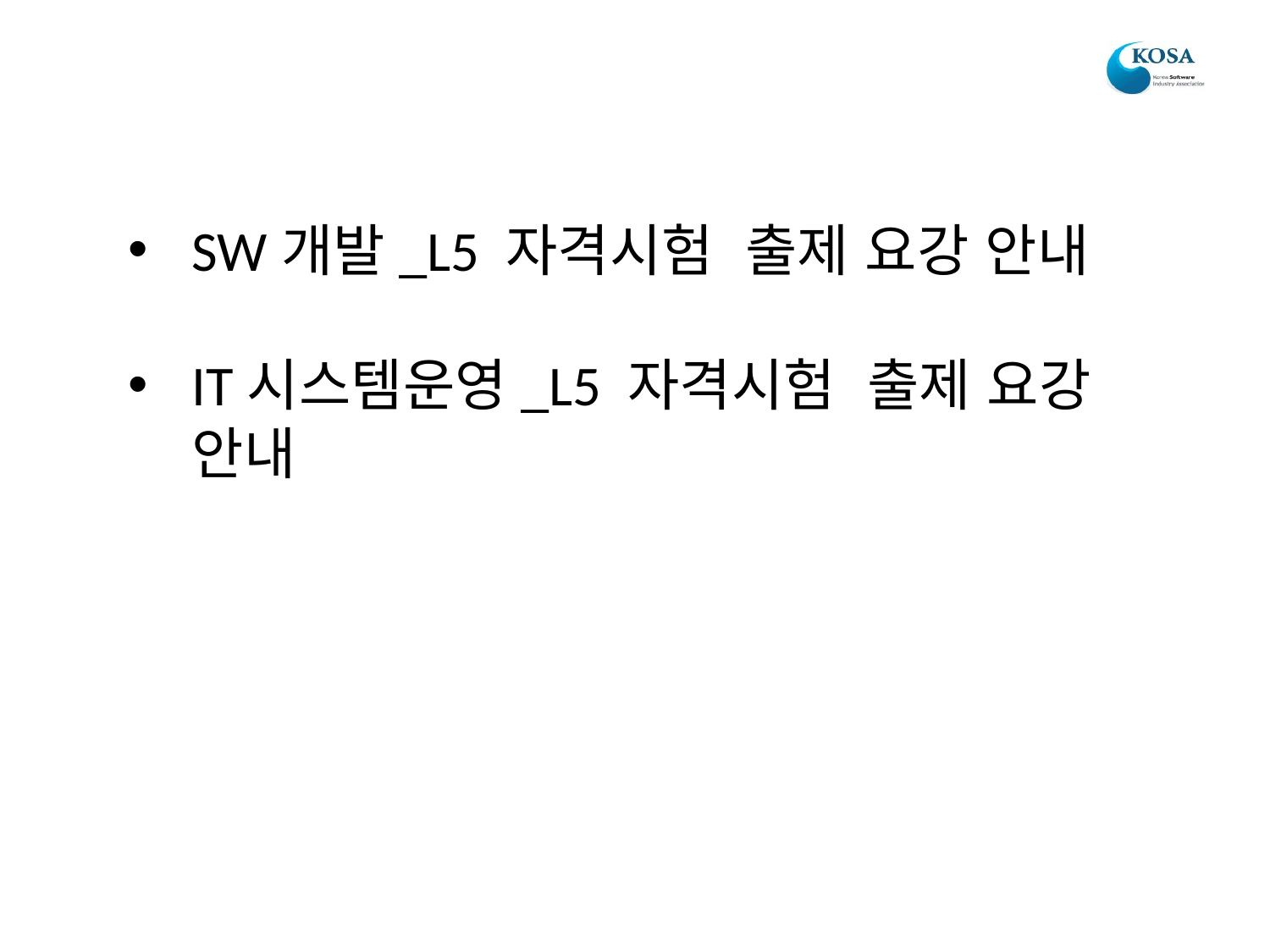

SW개발_L5 자격시험  출제 요강 안내

IT시스템운영_L5 자격시험  출제 요강 안내